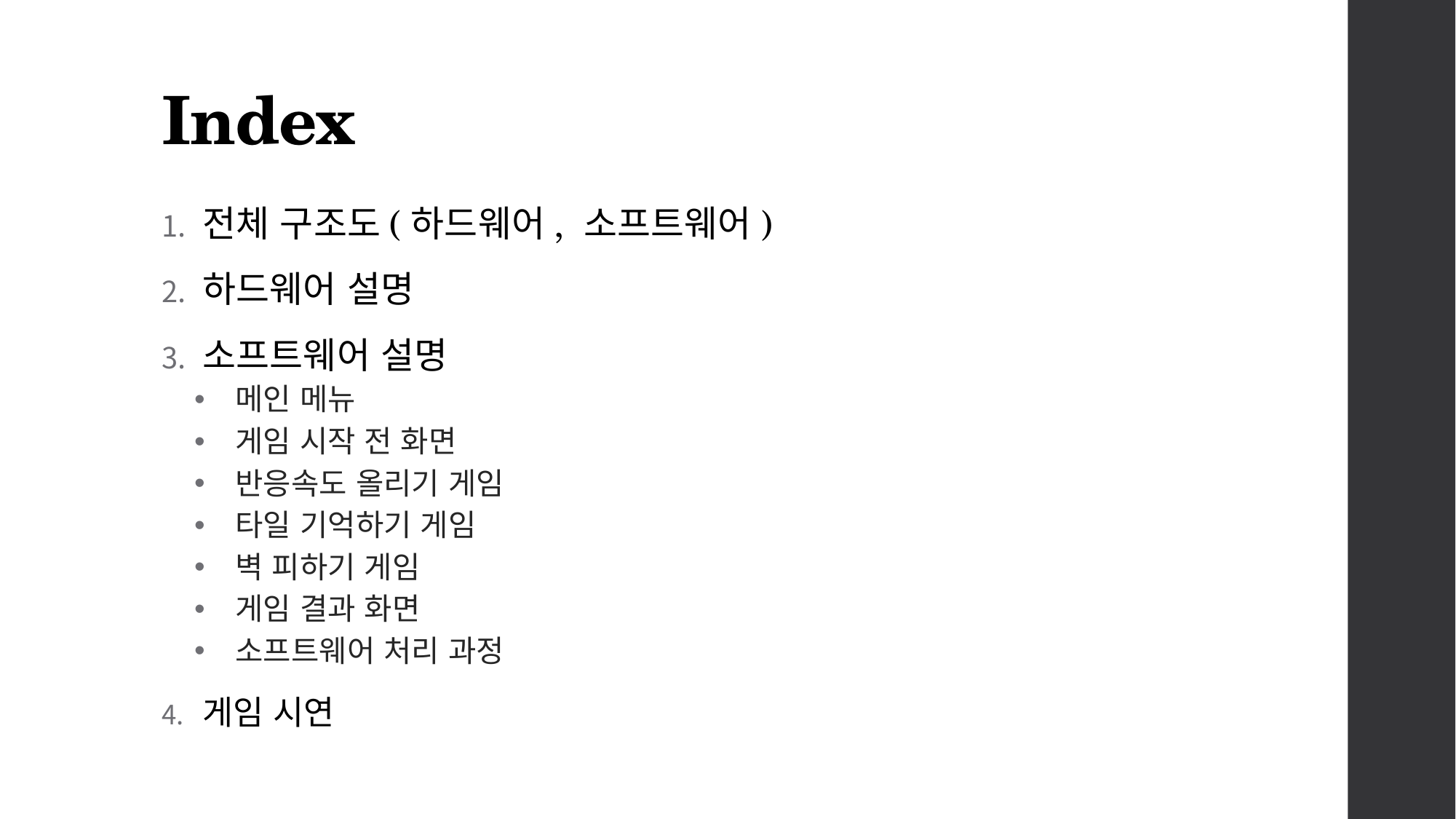

# Index
전체 구조도(하드웨어, 소프트웨어)
하드웨어 설명
소프트웨어 설명
메인 메뉴
게임 시작 전 화면
반응속도 올리기 게임
타일 기억하기 게임
벽 피하기 게임
게임 결과 화면
소프트웨어 처리 과정
게임 시연